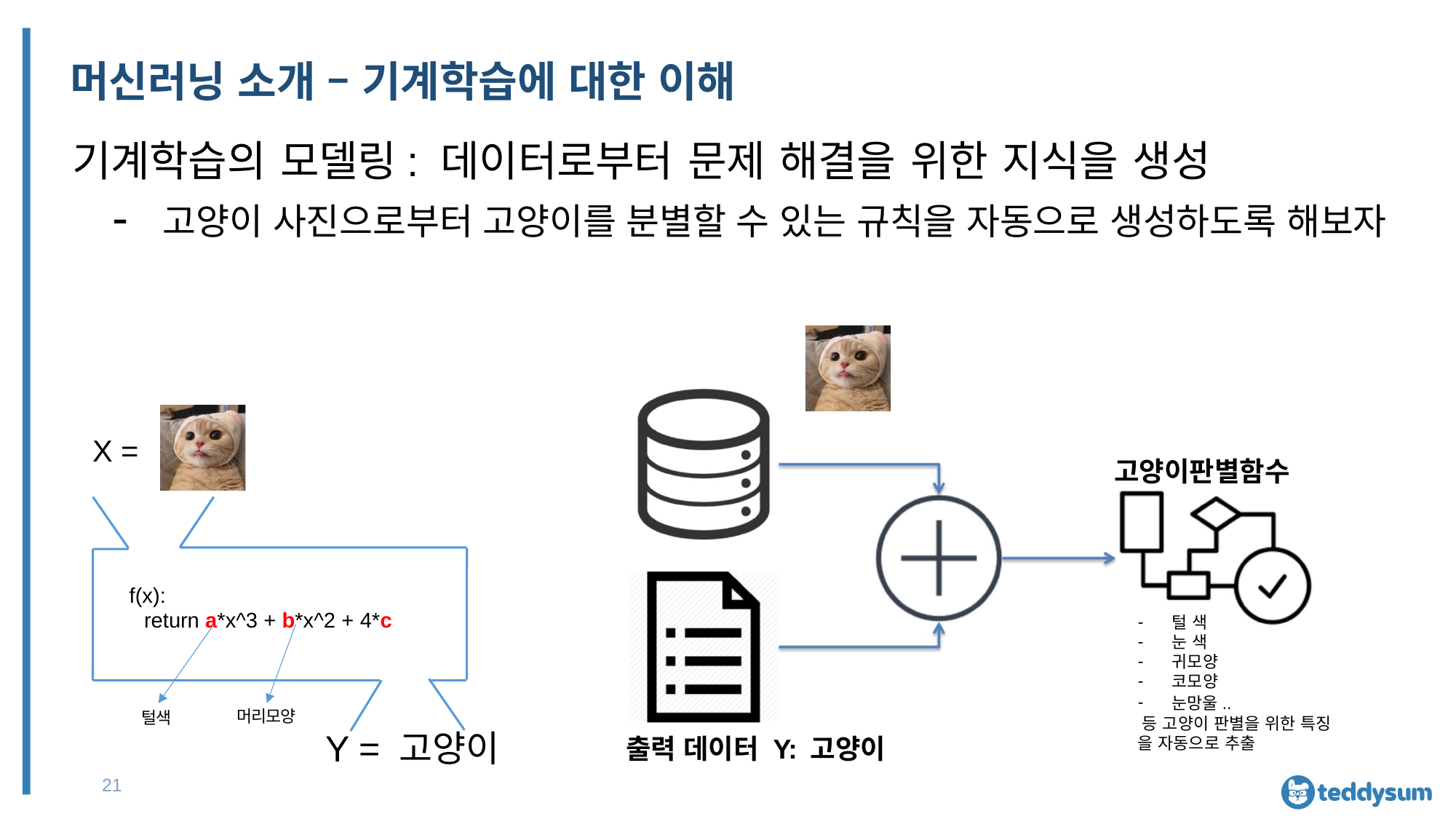

# 머신러닝 소개 – 기계학습에 대한 이해
기계학습의 모델링: 데이터로부터 문제 해결을 위한 지식을 생성
   - 고양이 사진으로부터 고양이를 분별할 수 있는 규칙을 자동으로 생성하도록 해보자

X =
고양이판별함수

f(x):
return a*x^3 + b*x^2 + 4*c
털 색
눈 색
귀모양
코모양
눈망울..
등 고양이 판별을 위한 특징  을 자동으로 추출

머리모양
털색
Y = 고양이
출력 데이터 Y: 고양이
21